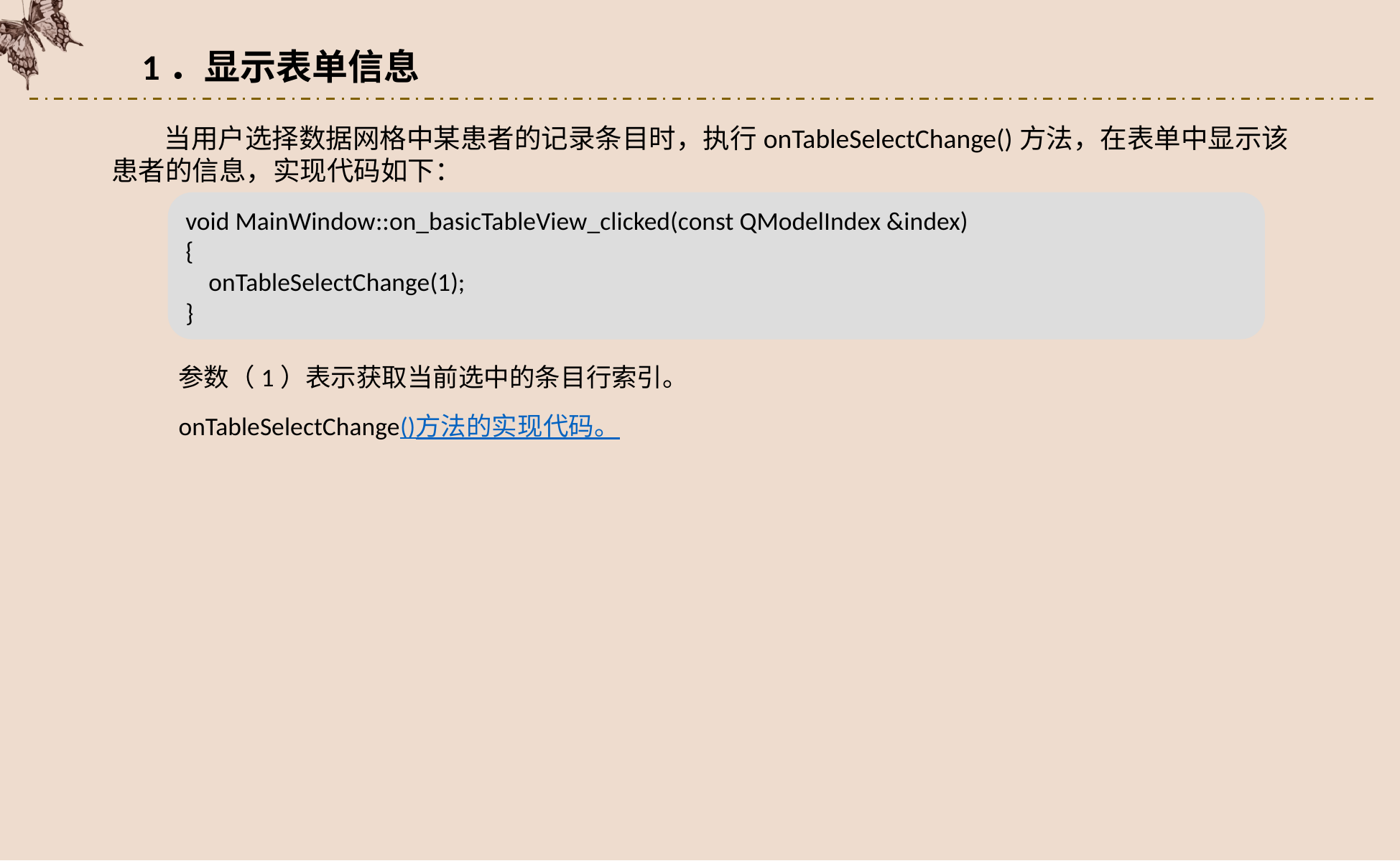

1．显示表单信息
当用户选择数据网格中某患者的记录条目时，执行onTableSelectChange()方法，在表单中显示该患者的信息，实现代码如下：
void MainWindow::on_basicTableView_clicked(const QModelIndex &index)
{
    onTableSelectChange(1);
}
参数（1）表示获取当前选中的条目行索引。
onTableSelectChange()方法的实现代码。